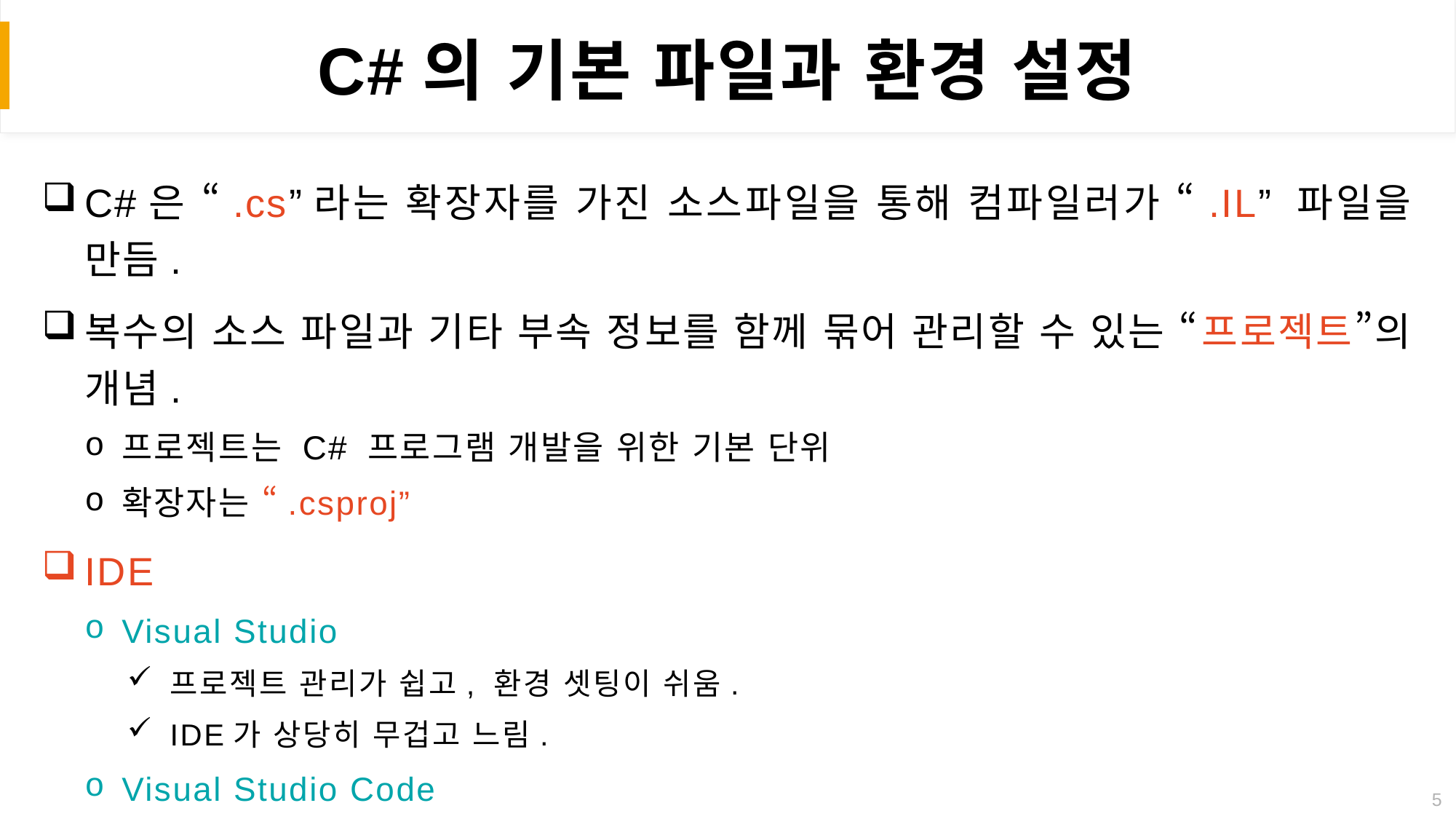

# C#의 기본 파일과 환경 설정
C#은 “.cs”라는 확장자를 가진 소스파일을 통해 컴파일러가 “.IL” 파일을 만듬.
복수의 소스 파일과 기타 부속 정보를 함께 묶어 관리할 수 있는 “프로젝트”의 개념.
프로젝트는 C# 프로그램 개발을 위한 기본 단위
확장자는 “.csproj”
IDE
Visual Studio
프로젝트 관리가 쉽고, 환경 셋팅이 쉬움.
IDE가 상당히 무겁고 느림.
Visual Studio Code
IDE가 가벼움.
환경 셋팅이 어려움.
5